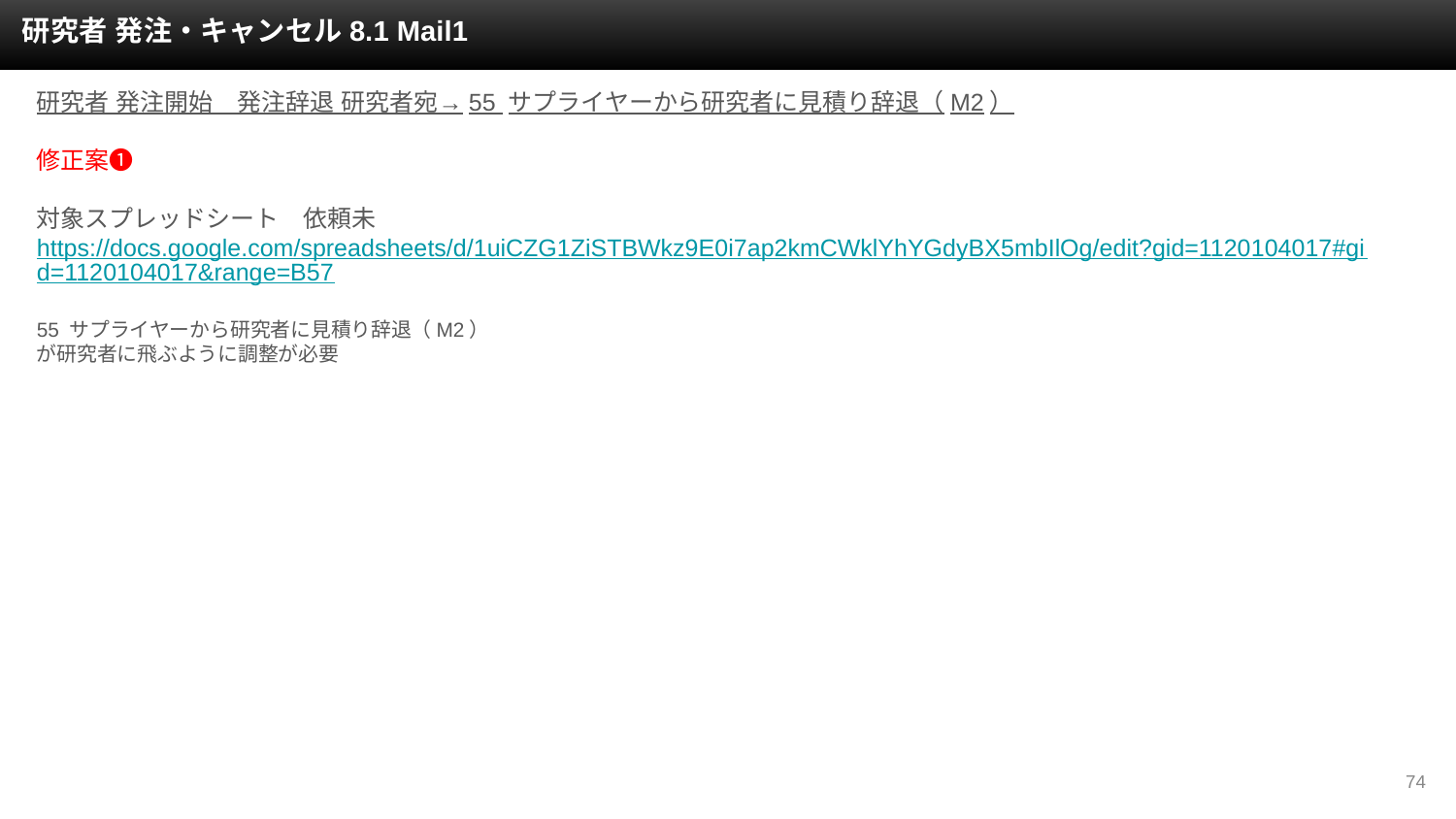

研究者 発注・キャンセル8.1 Mail1

研究者 発注開始　発注辞退 研究者宛→55 サプライヤーから研究者に見積り辞退（M2）

修正案❶

対象スプレッドシート　依頼未
https://docs.google.com/spreadsheets/d/1uiCZG1ZiSTBWkz9E0i7ap2kmCWklYhYGdyBX5mbIlOg/edit?gid=1120104017#gid=1120104017&range=B57

55 サプライヤーから研究者に見積り辞退（M2）
が研究者に飛ぶように調整が必要
74